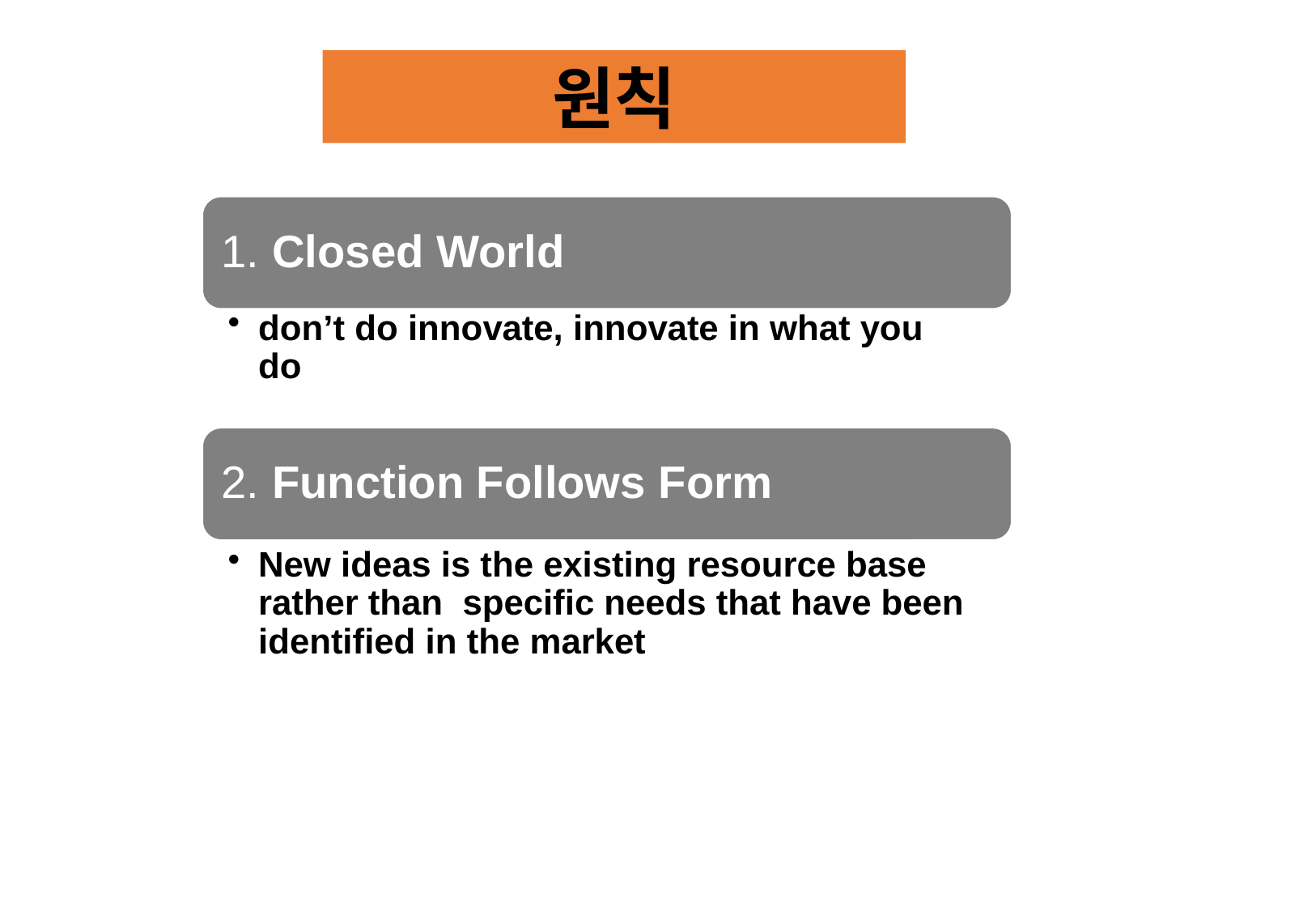

원칙
1. Closed World
don’t do innovate, innovate in what you  do
2. Function Follows Form
New ideas is the existing resource base    rather than  specific needs that have been identified in the market